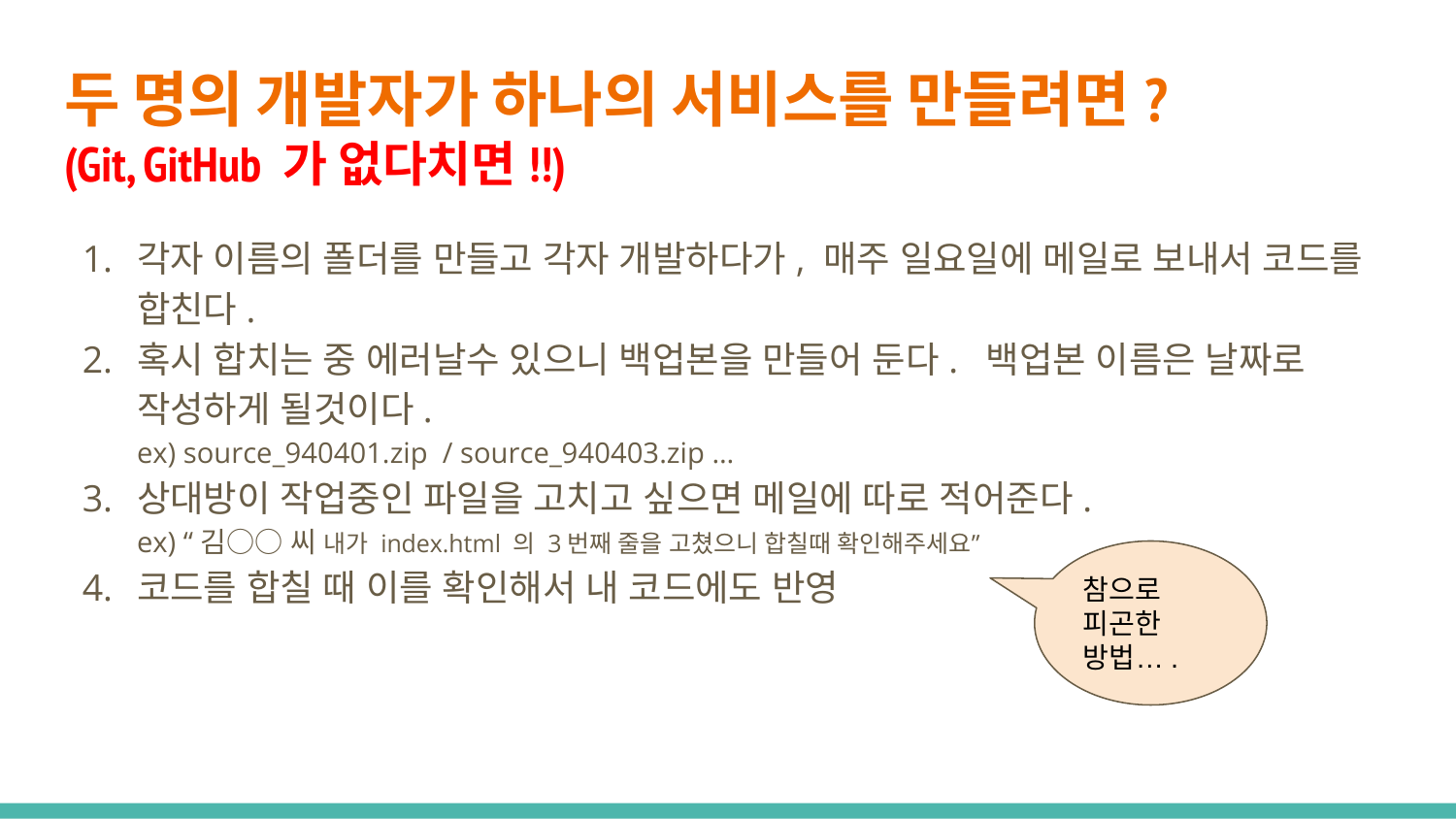

# 두 명의 개발자가 하나의 서비스를 만들려면?
(Git, GitHub 가 없다치면!!)
각자 이름의 폴더를 만들고 각자 개발하다가, 매주 일요일에 메일로 보내서 코드를 합친다.
혹시 합치는 중 에러날수 있으니 백업본을 만들어 둔다.  백업본 이름은 날짜로 작성하게 될것이다.
ex) source_940401.zip  / source_940403.zip …
상대방이 작업중인 파일을 고치고 싶으면 메일에 따로 적어준다.
ex) “김○○ 씨 내가 index.html 의 3번째 줄을 고쳤으니 합칠때 확인해주세요”
코드를 합칠 때 이를 확인해서 내 코드에도 반영
참으로 피곤한 방법….